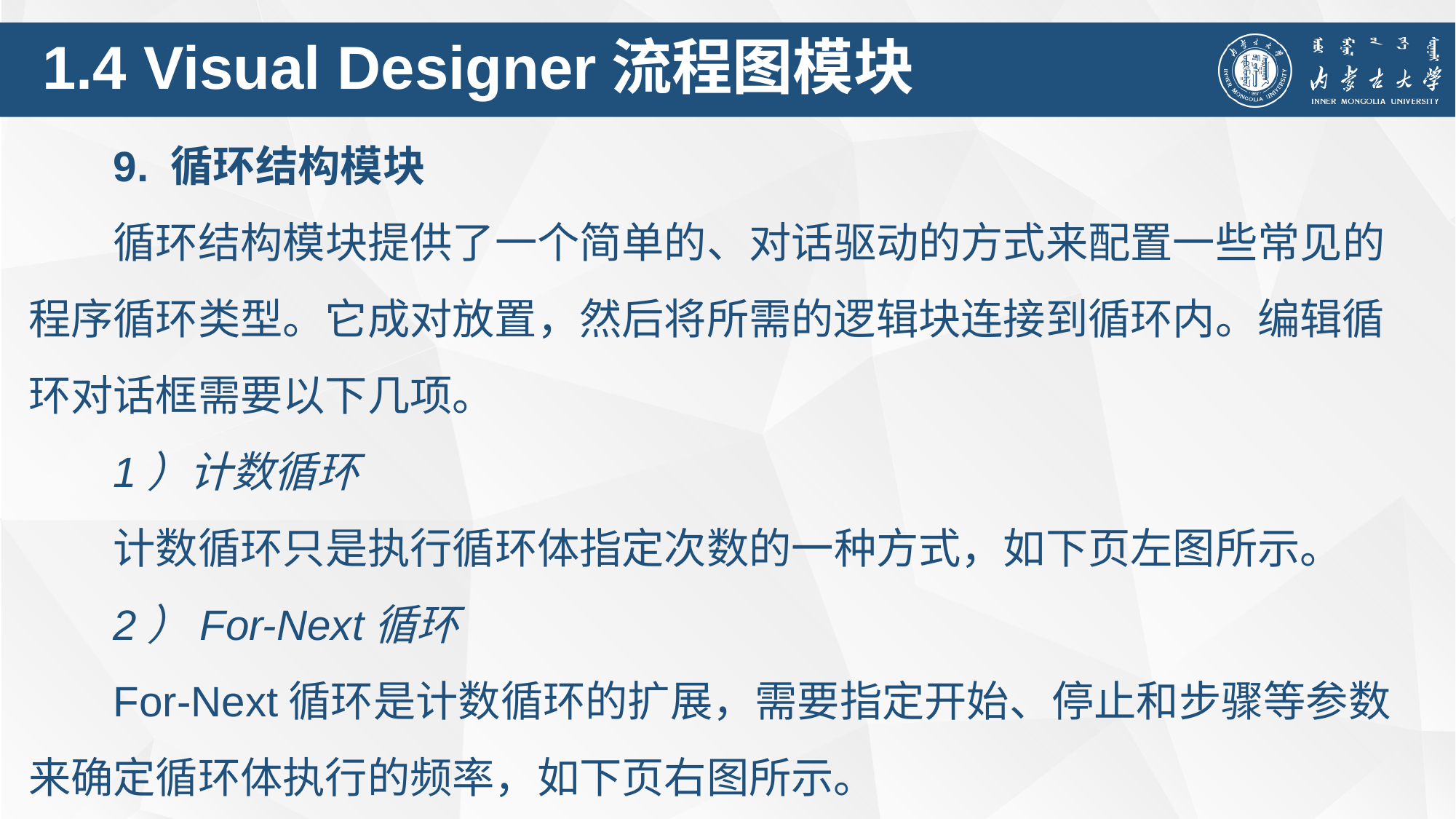

1.4 Visual Designer流程图模块

9. 循环结构模块
循环结构模块提供了一个简单的、对话驱动的方式来配置一些常见的程序循环类型。它成对放置，然后将所需的逻辑块连接到循环内。编辑循环对话框需要以下几项。
1）计数循环
计数循环只是执行循环体指定次数的一种方式，如下页左图所示。
2）For-Next循环
For-Next循环是计数循环的扩展，需要指定开始、停止和步骤等参数来确定循环体执行的频率，如下页右图所示。